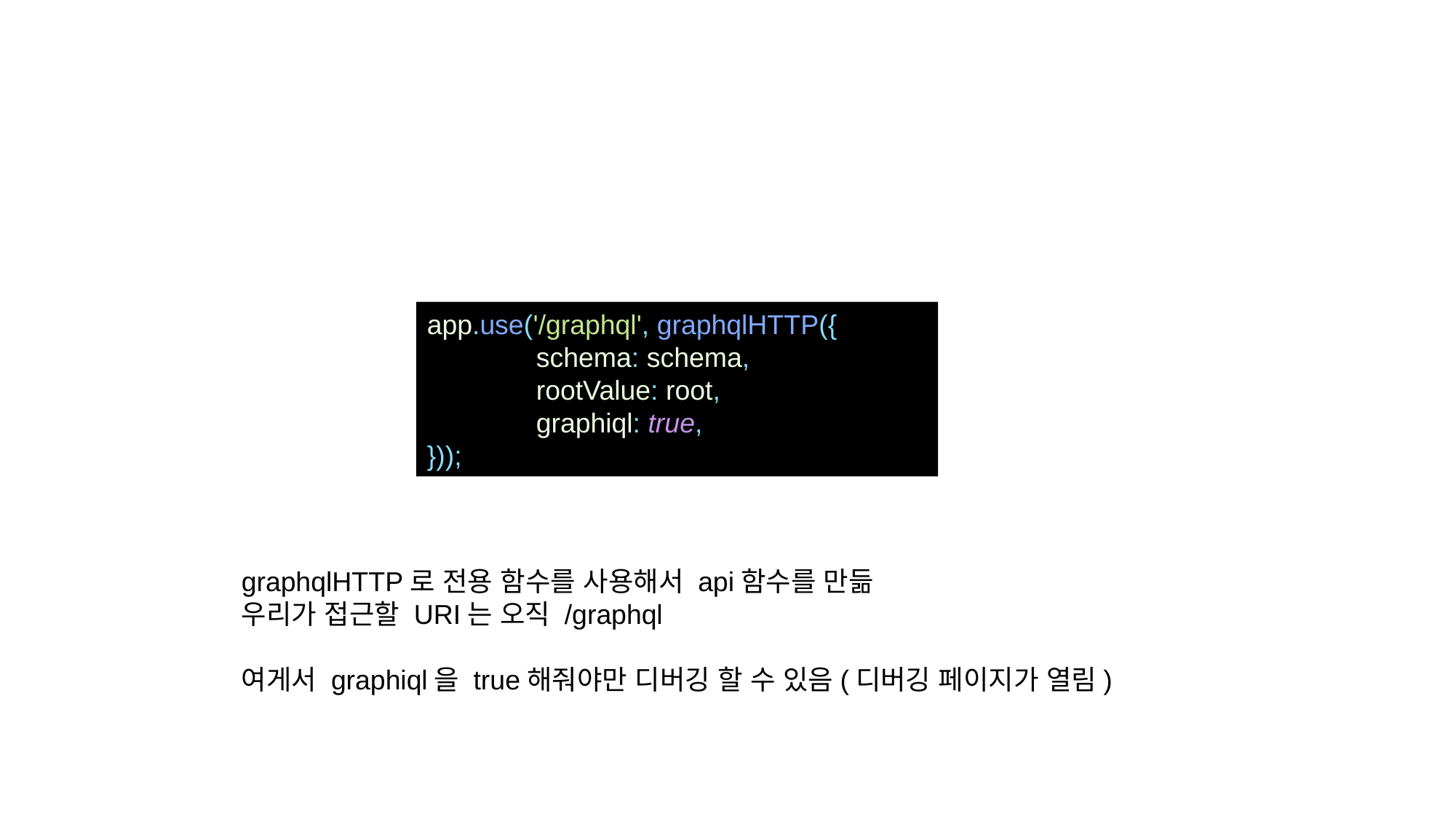

app.use('/graphql', graphqlHTTP({
	schema: schema,
	rootValue: root,
	graphiql: true,
}));
graphqlHTTP로 전용 함수를 사용해서 api함수를 만듦
우리가 접근할 URI는 오직 /graphql

여게서 graphiql을 true해줘야만 디버깅 할 수 있음(디버깅 페이지가 열림)